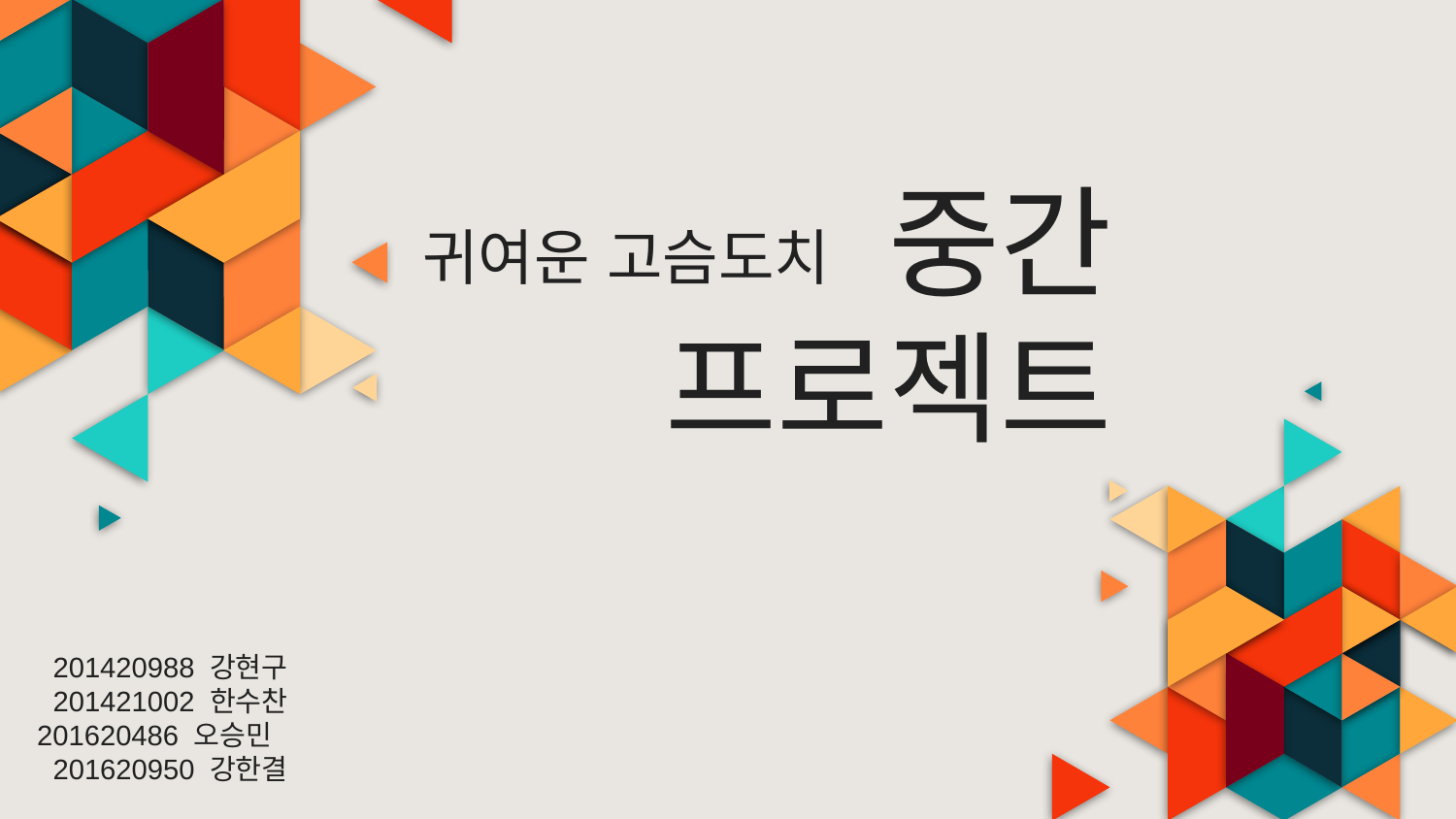

귀여운 고슴도치
# 중간 프로젝트
201420988 강현구
201421002 한수찬
201620486 오승민
201620950 강한결